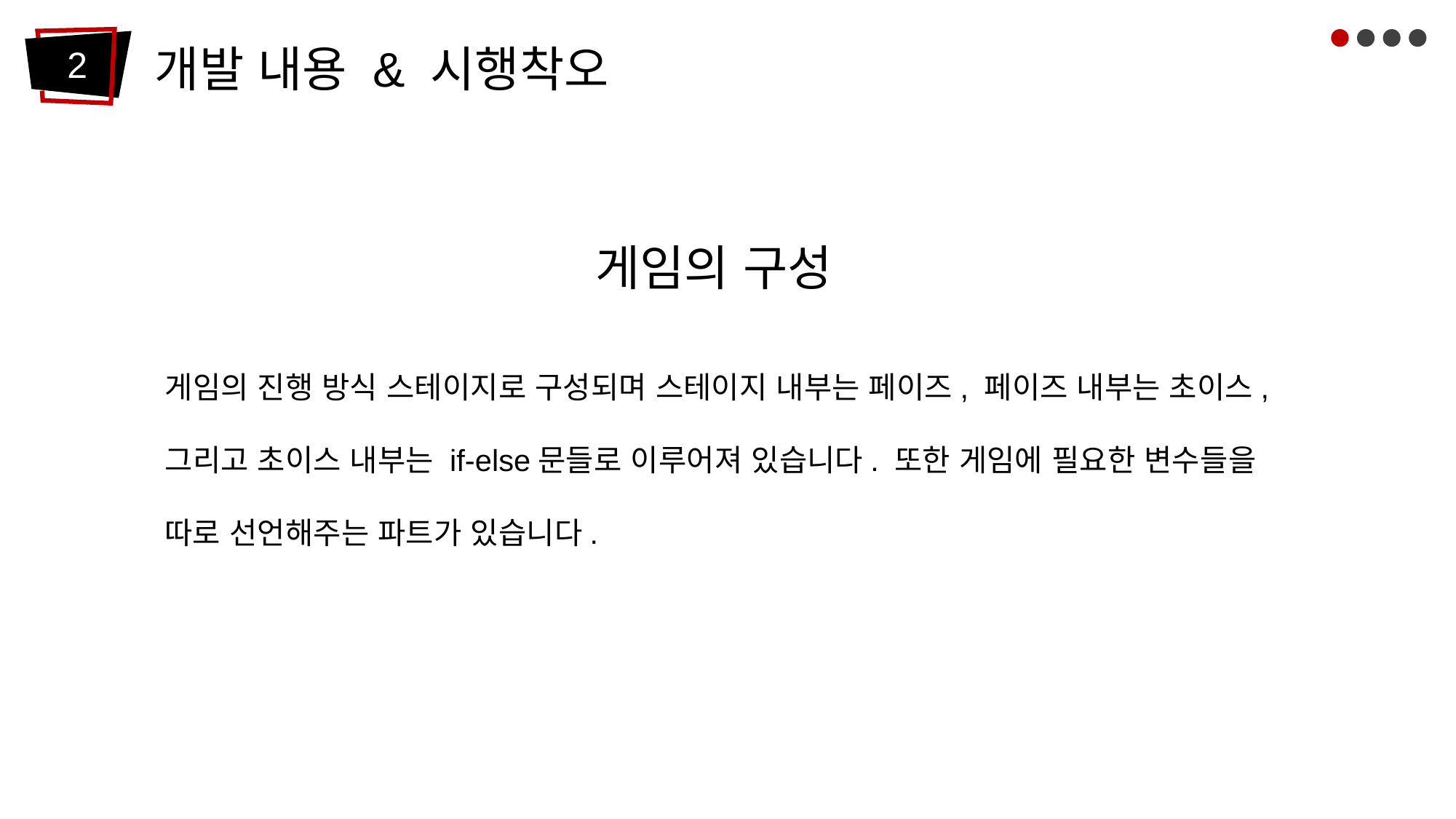

개발 내용 & 시행착오
2
  게임의 구성

게임의 진행 방식 스테이지로 구성되며 스테이지 내부는 페이즈, 페이즈 내부는 초이스, 그리고 초이스 내부는 if-else문들로 이루어져 있습니다. 또한 게임에 필요한 변수들을 따로 선언해주는 파트가 있습니다.